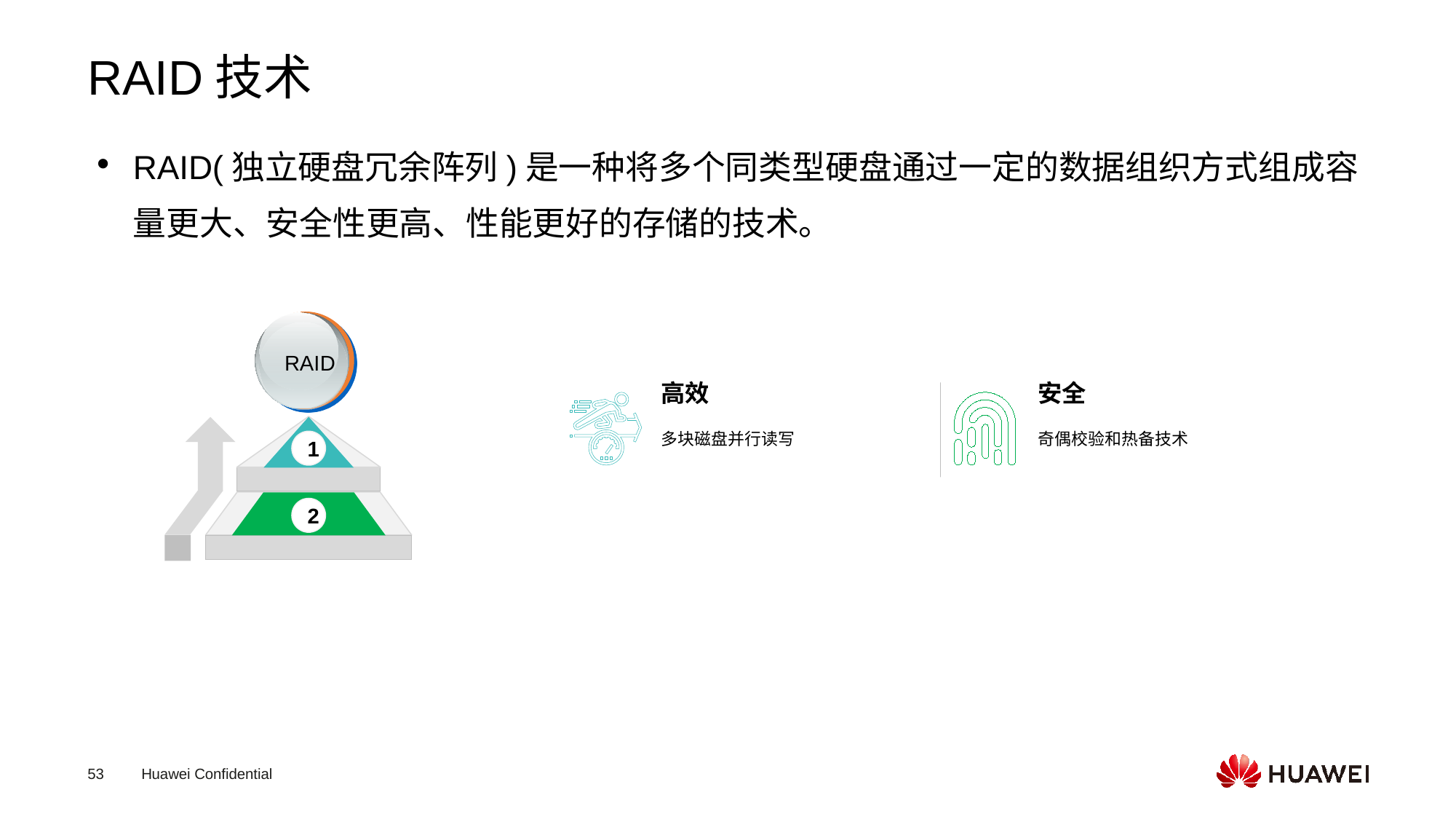

# RAID技术
RAID(独立硬盘冗余阵列)是一种将多个同类型硬盘通过一定的数据组织方式组成容量更大、安全性更高、性能更好的存储的技术。

RAID
高效
多块磁盘并行读写
安全
奇偶校验和热备技术

1

2